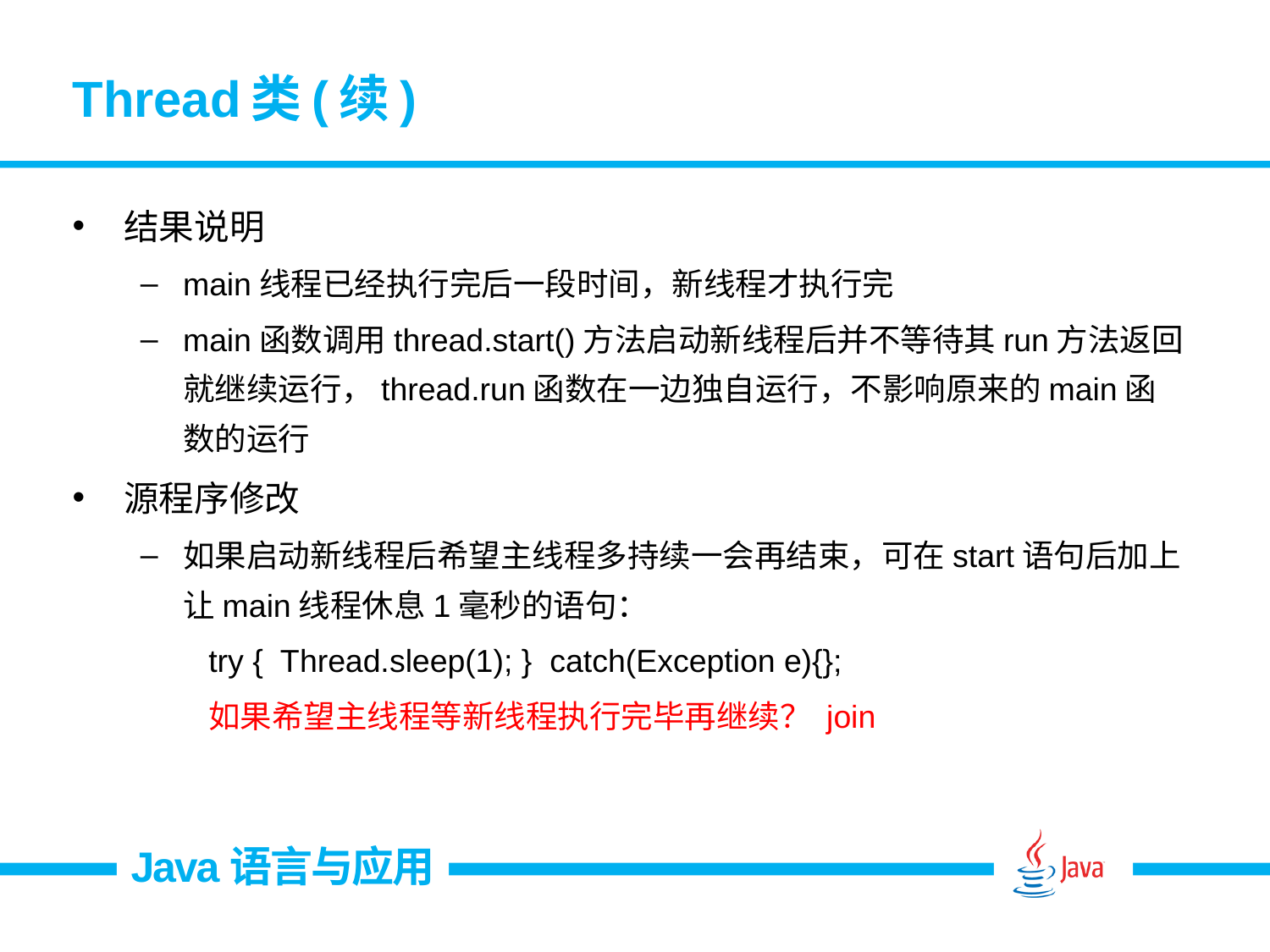

# Thread类(续)
结果说明
main线程已经执行完后一段时间，新线程才执行完
main函数调用thread.start()方法启动新线程后并不等待其run方法返回就继续运行，thread.run函数在一边独自运行，不影响原来的main函数的运行
源程序修改
如果启动新线程后希望主线程多持续一会再结束，可在start语句后加上让main线程休息1毫秒的语句：
try {  Thread.sleep(1); }  catch(Exception e){};
如果希望主线程等新线程执行完毕再继续？ join